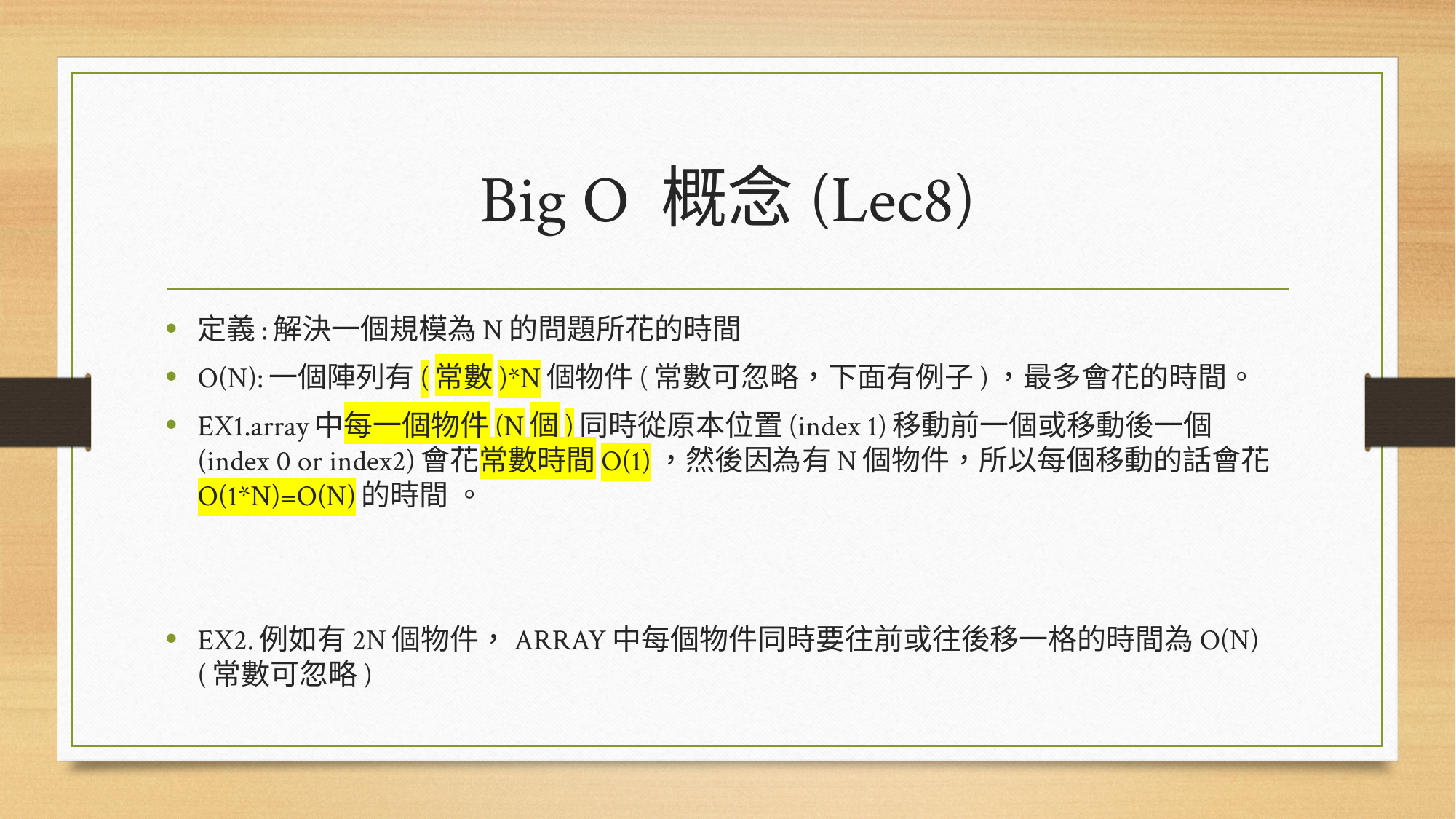

# Big O 概念(Lec8)
定義:解決一個規模為N的問題所花的時間
O(N):一個陣列有(常數)*N個物件(常數可忽略，下面有例子)，最多會花的時間。
EX1.array中每一個物件(N個)同時從原本位置(index 1)移動前一個或移動後一個(index 0 or index2)會花常數時間O(1)，然後因為有N個物件，所以每個移動的話會花O(1*N)=O(N)的時間 。

EX2.例如有2N個物件，ARRAY中每個物件同時要往前或往後移一格的時間為O(N)(常數可忽略)